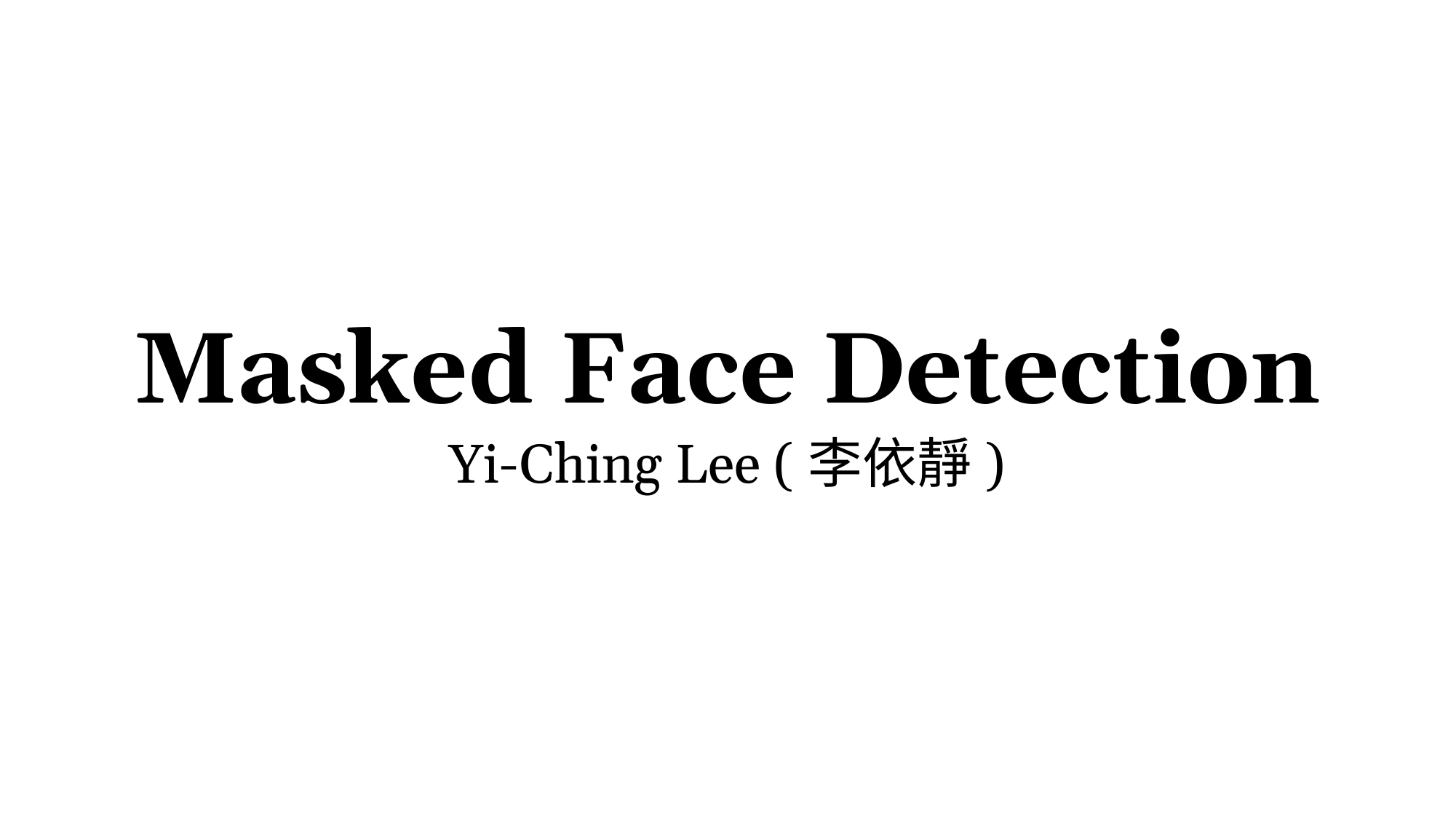

# Masked Face Detection
Yi-Ching Lee (李依靜)